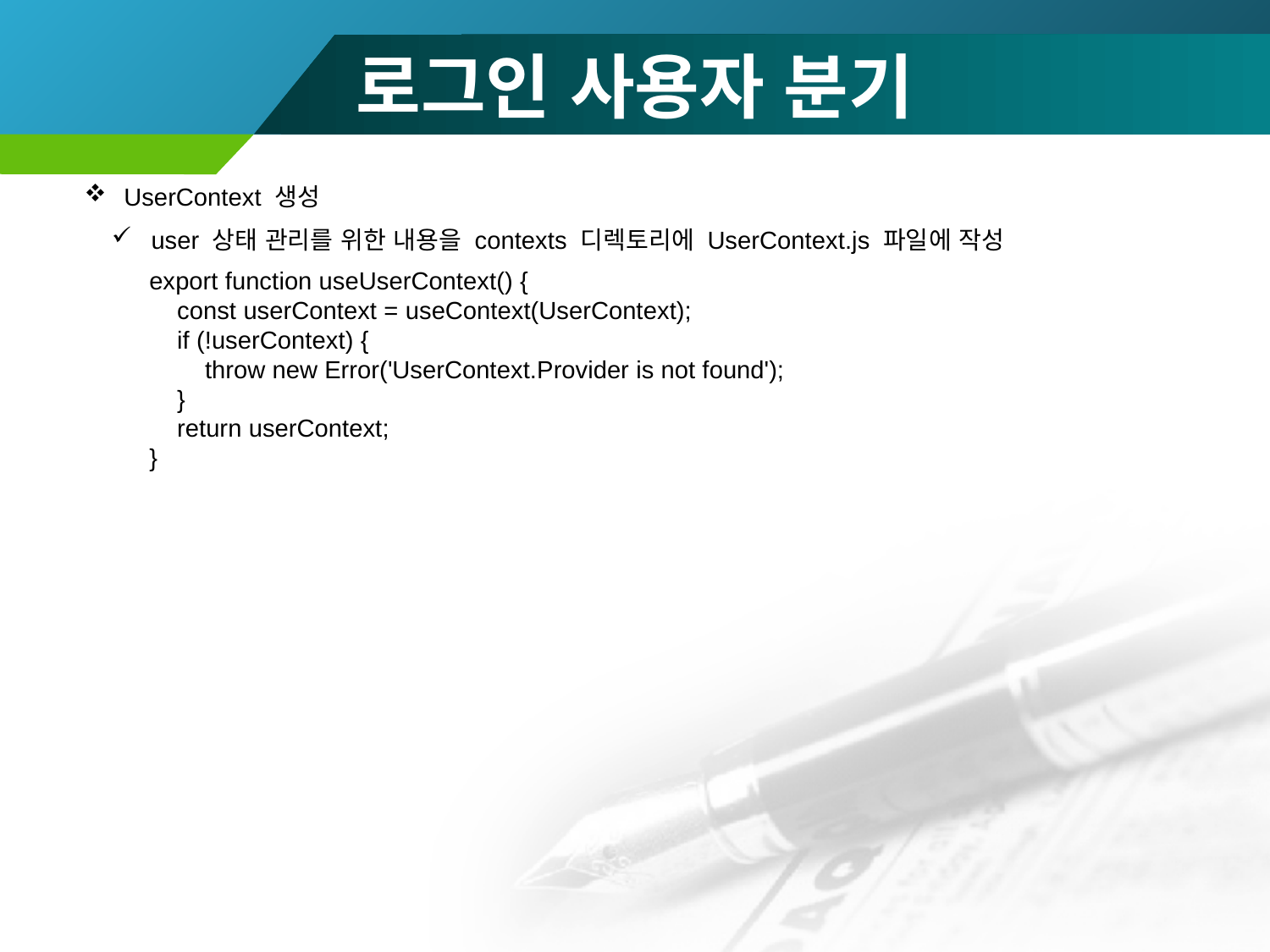

# 로그인 사용자 분기
UserContext 생성
user 상태 관리를 위한 내용을 contexts 디렉토리에 UserContext.js 파일에 작성
export function useUserContext() {
    const userContext = useContext(UserContext);
    if (!userContext) {
        throw new Error('UserContext.Provider is not found');
    }
    return userContext;
}